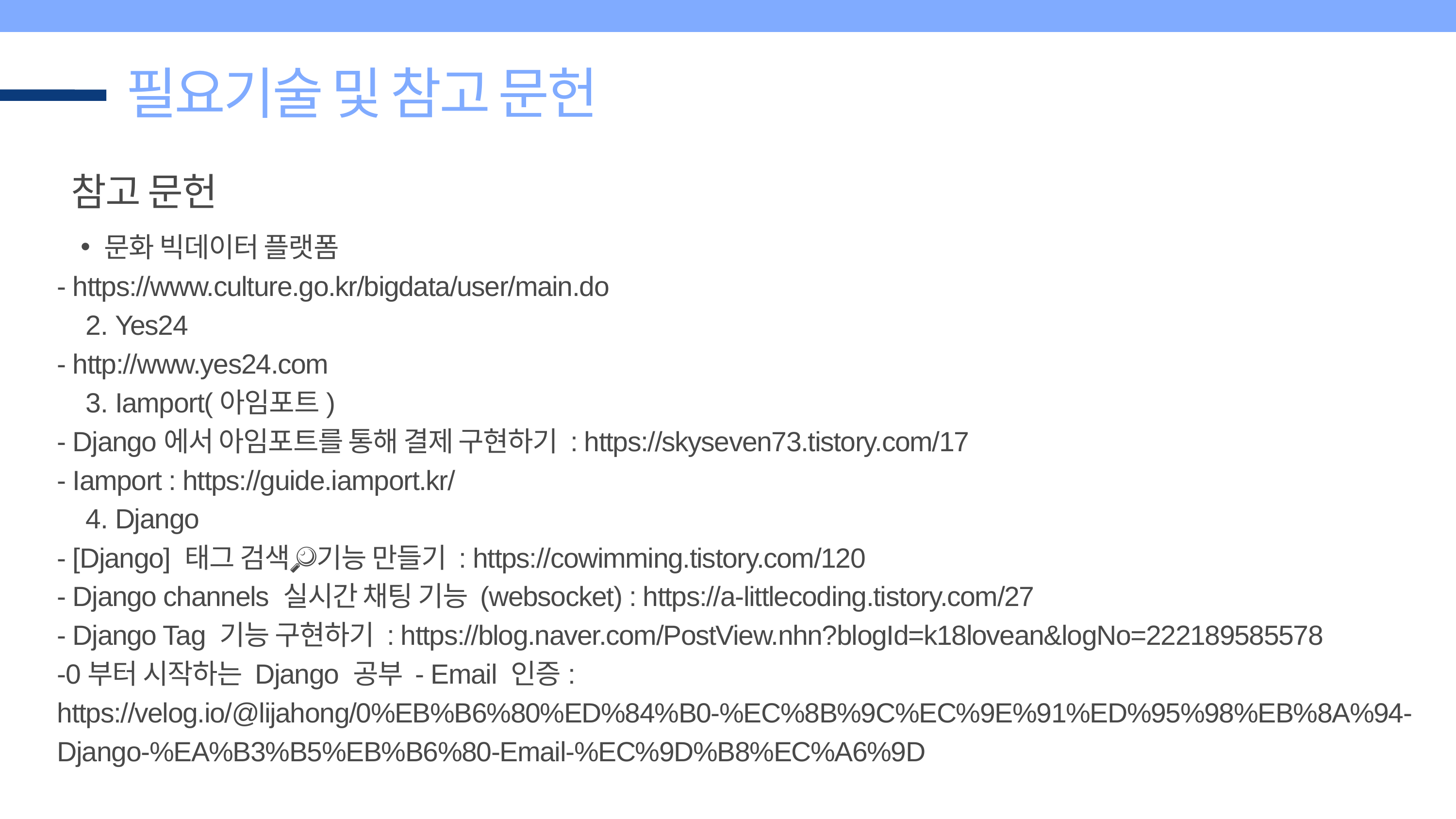

필요기술 및 참고 문헌

 참고 문헌

문화 빅데이터 플랫폼
- https://www.culture.go.kr/bigdata/user/main.do
    2. Yes24
- http://www.yes24.com
    3. Iamport(아임포트)
- Django에서 아임포트를 통해 결제 구현하기 : https://skyseven73.tistory.com/17
- Iamport : https://guide.iamport.kr/
    4. Django
- [Django] 태그 검색🔎기능 만들기 : https://cowimming.tistory.com/120
- Django channels 실시간 채팅 기능 (websocket) : https://a-littlecoding.tistory.com/27
- Django Tag 기능 구현하기 : https://blog.naver.com/PostView.nhn?blogId=k18lovean&logNo=222189585578
-0부터 시작하는 Django 공부 - Email 인증:
https://velog.io/@lijahong/0%EB%B6%80%ED%84%B0-%EC%8B%9C%EC%9E%91%ED%95%98%EB%8A%94-Django-%EA%B3%B5%EB%B6%80-Email-%EC%9D%B8%EC%A6%9D